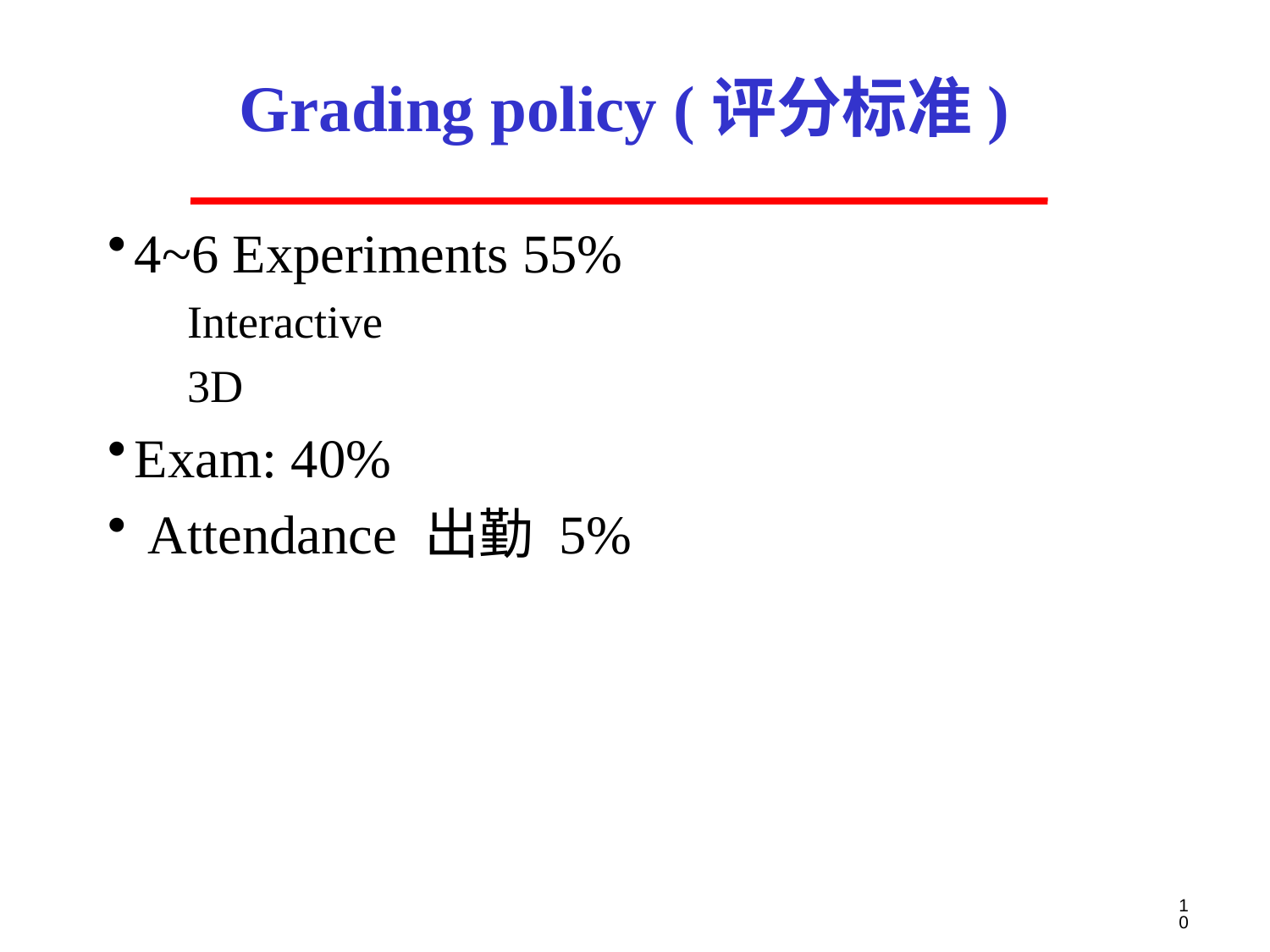

# Grading policy (评分标准)
4~6 Experiments 55%
Interactive
3D
Exam: 40%
 Attendance 出勤 5%

10